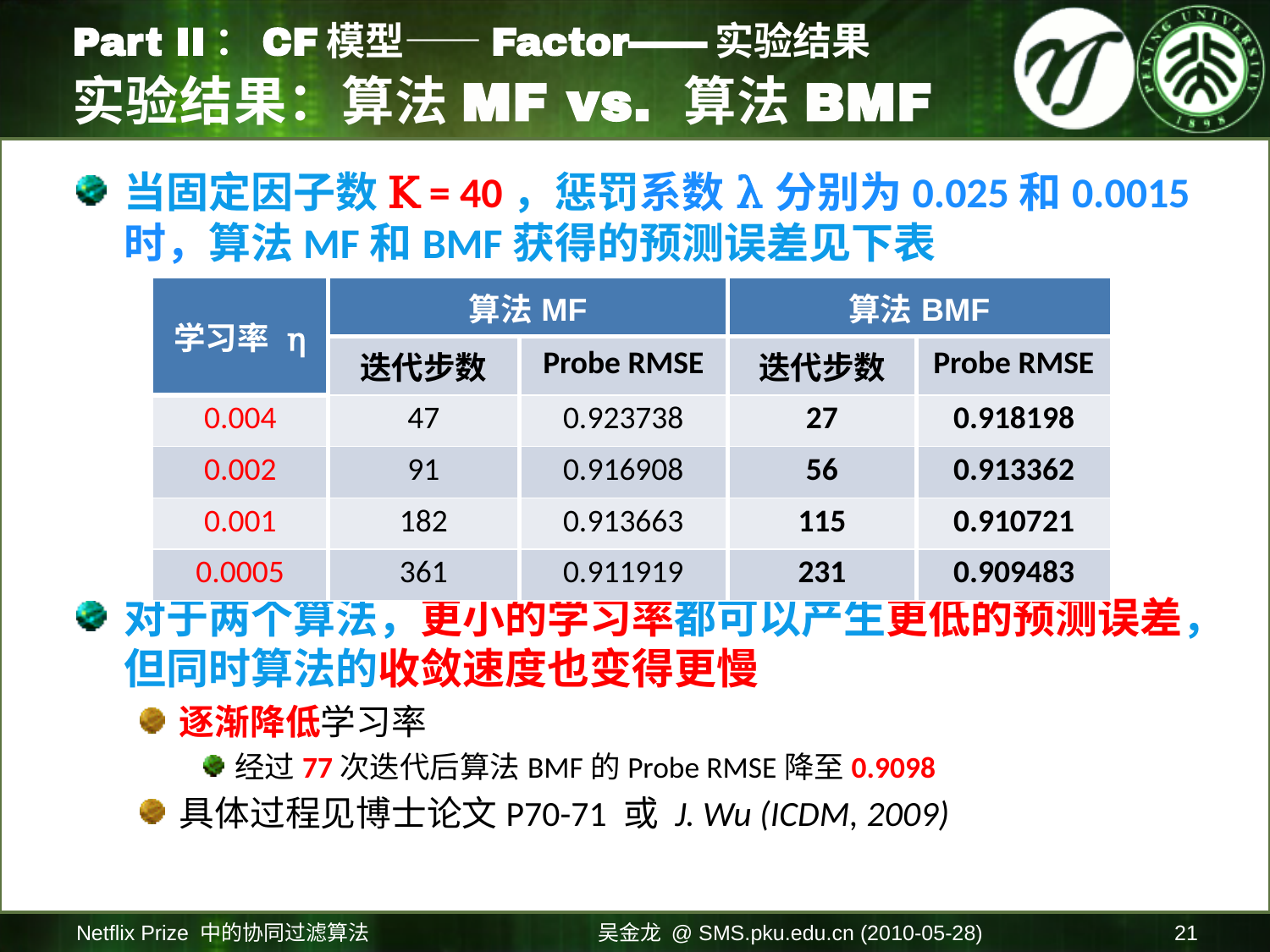

Part II：CF模型——Factor——实验结果
# 实验结果：算法MF vs. 算法BMF
当固定因子数K = 40，惩罚系数λ分别为0.025和0.0015时，算法MF和BMF获得的预测误差见下表

对于两个算法，更小的学习率都可以产生更低的预测误差，但同时算法的收敛速度也变得更慢
逐渐降低学习率
经过77次迭代后算法BMF的Probe RMSE降至0.9098
具体过程见博士论文P70-71 或 J. Wu (ICDM, 2009)
| 学习率 η | 算法MF |  | 算法BMF |  |
| --- | --- | --- | --- | --- |
|  | 迭代步数 | Probe RMSE | 迭代步数 | Probe RMSE |
| 0.004 | 47 | 0.923738 | 27 | 0.918198 |
| 0.002 | 91 | 0.916908 | 56 | 0.913362 |
| 0.001 | 182 | 0.913663 | 115 | 0.910721 |
| 0.0005 | 361 | 0.911919 | 231 | 0.909483 |
Netflix Prize 中的协同过滤算法
吴金龙 @ SMS.pku.edu.cn (2010-05-28)
21